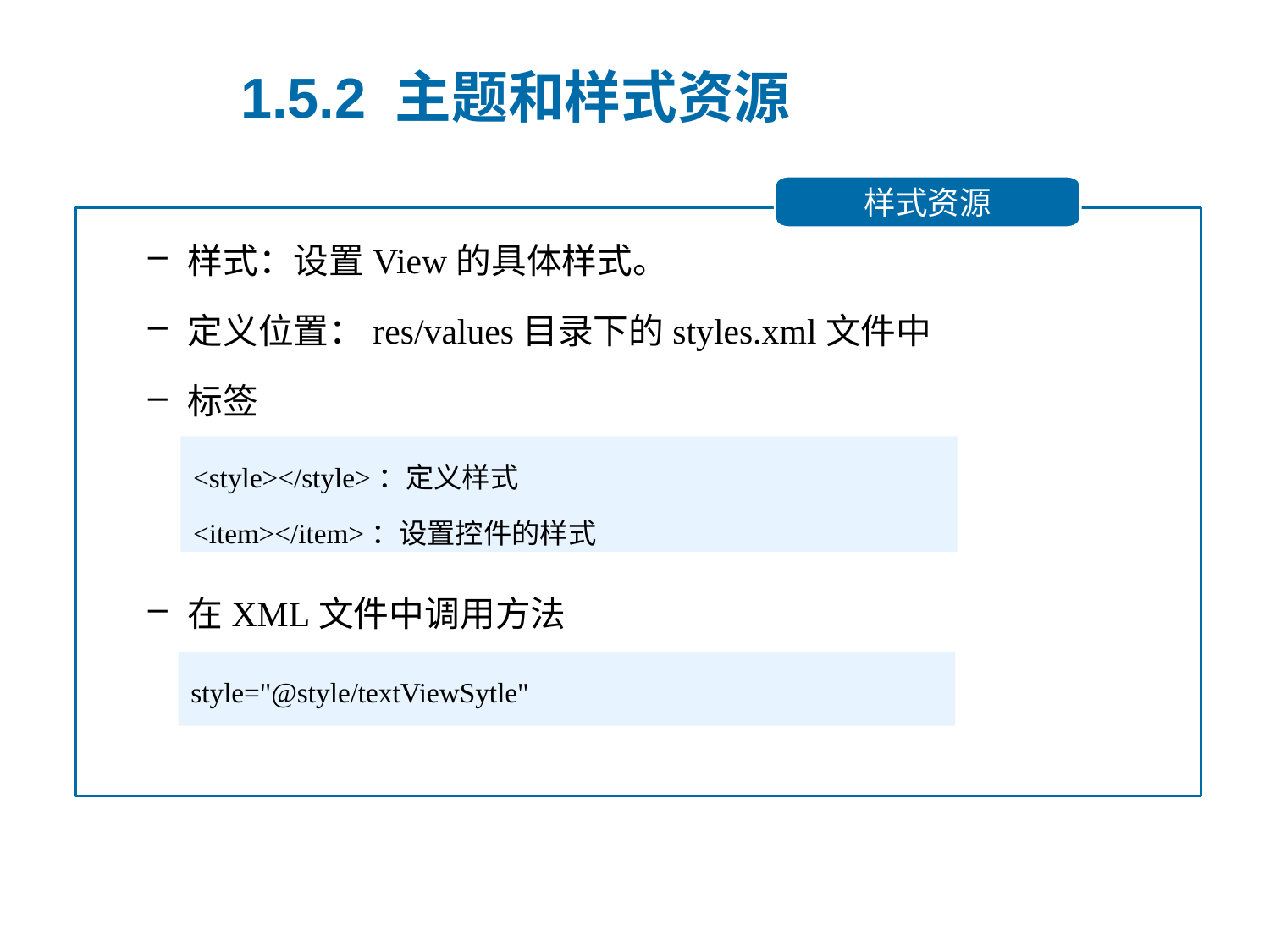

1.5.2 主题和样式资源
样式资源

样式：设置View的具体样式。
定义位置：res/values目录下的styles.xml文件中
标签

在XML文件中调用方法

<style></style>：定义样式
<item></item>：设置控件的样式
style="@style/textViewSytle"